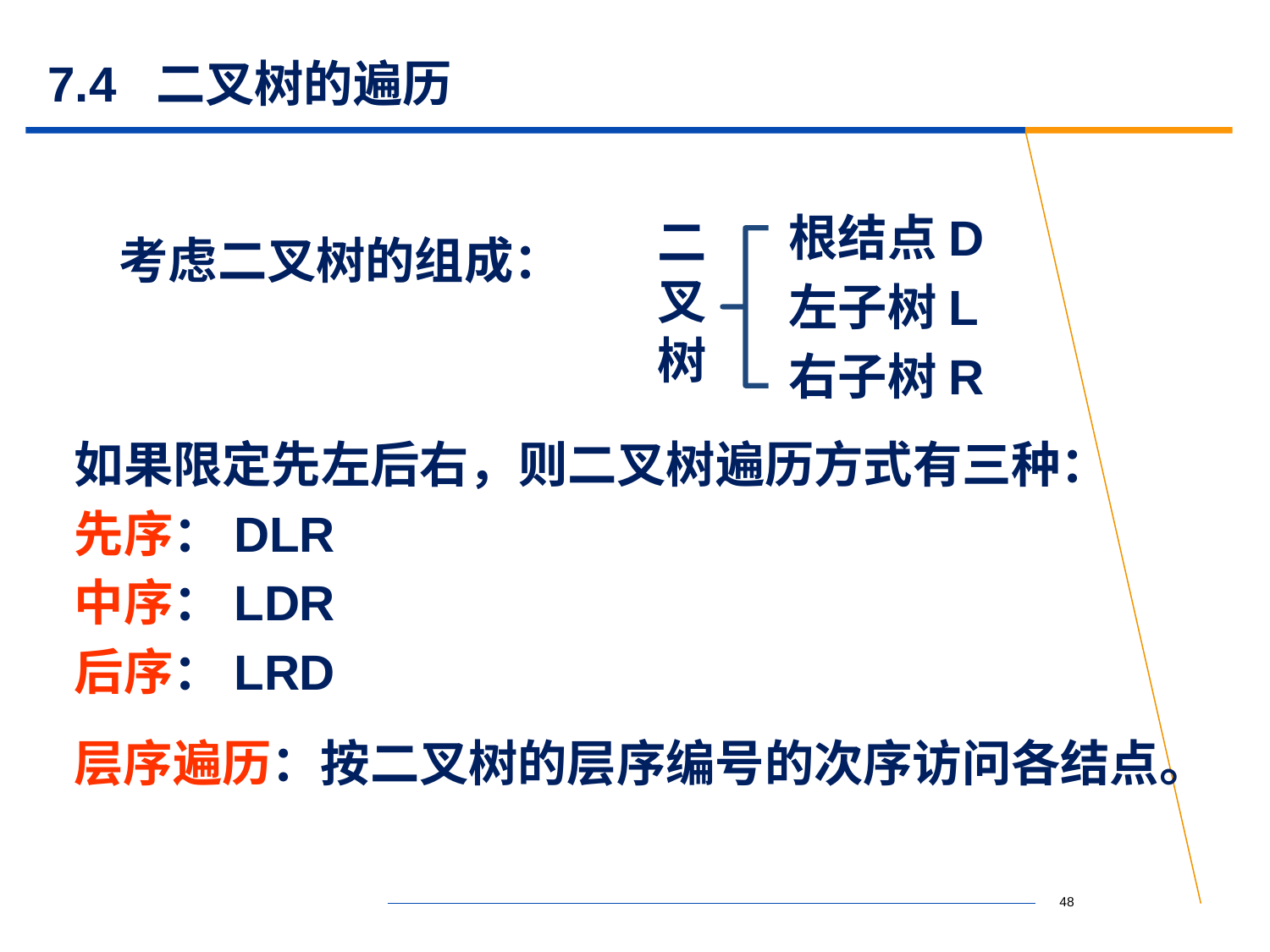

# 7.4  二叉树的遍历
根结点D
左子树L
右子树R
二叉树

考虑二叉树的组成：
如果限定先左后右，则二叉树遍历方式有三种：
先序：DLR
中序：LDR
后序：LRD
层序遍历：按二叉树的层序编号的次序访问各结点。